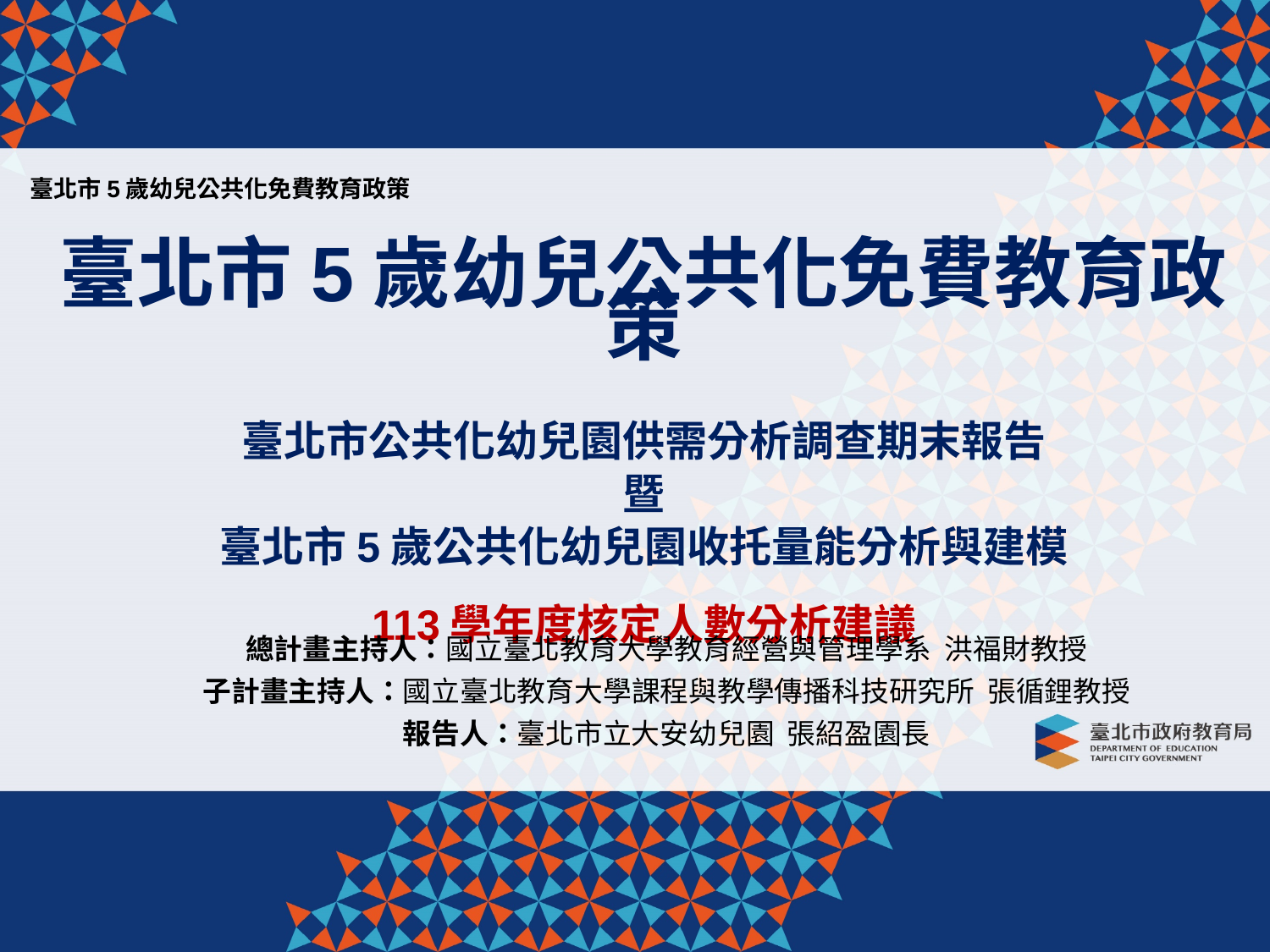

臺北市5歲幼兒公共化免費教育政策
臺北市5歲幼兒公共化免費教育政策

臺北市公共化幼兒園供需分析調查期末報告
暨
臺北市5歲公共化幼兒園收托量能分析與建模

113學年度核定人數分析建議
總計畫主持人：國立臺北教育大學教育經營與管理學系  洪福財教授
子計畫主持人：國立臺北教育大學課程與教學傳播科技研究所  張循鋰教授
報告人：臺北市立大安幼兒園  張紹盈園長